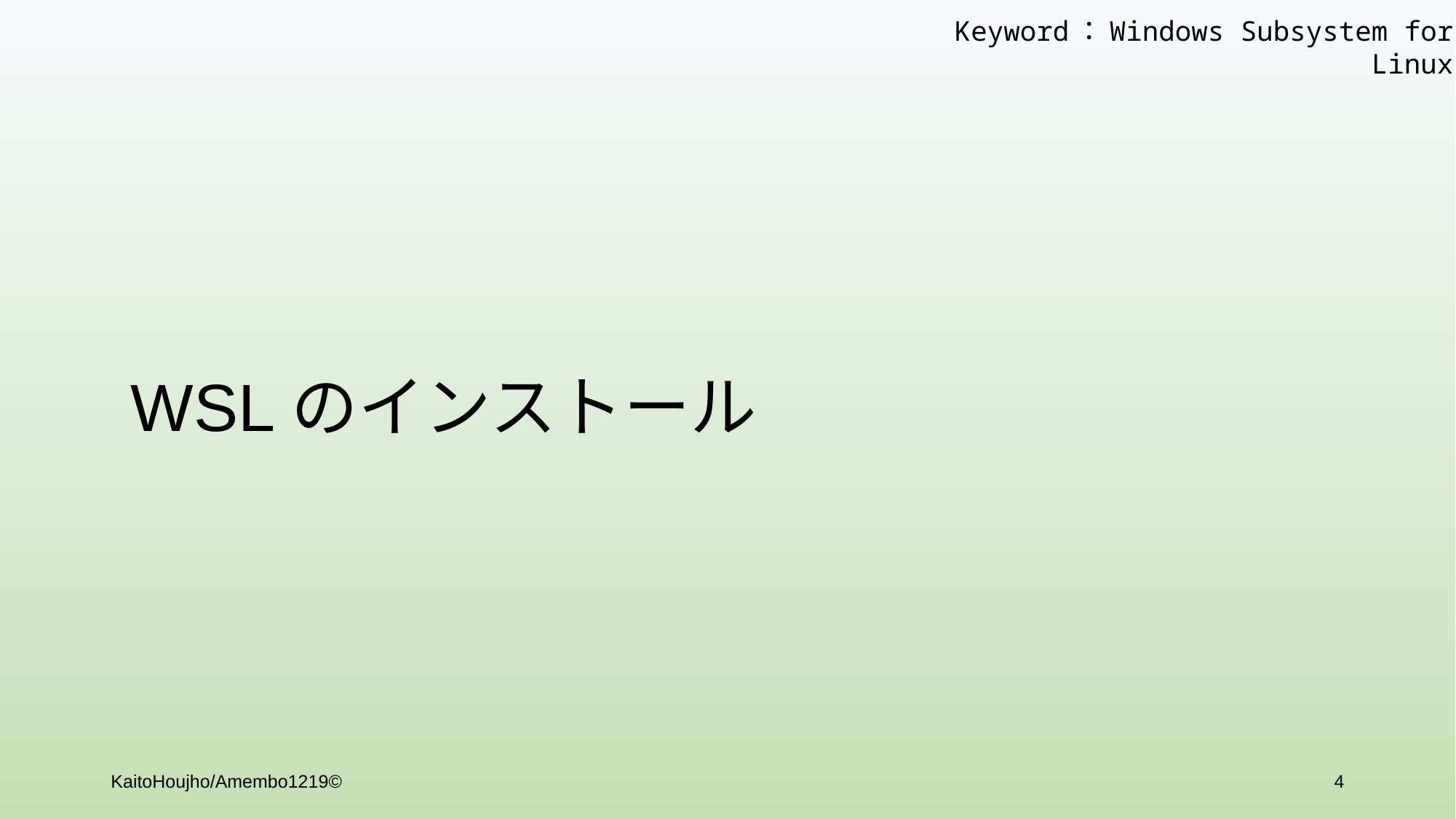

Keyword：Windows Subsystem for Linux
# WSLのインストール
KaitoHoujho/Amembo1219©
4